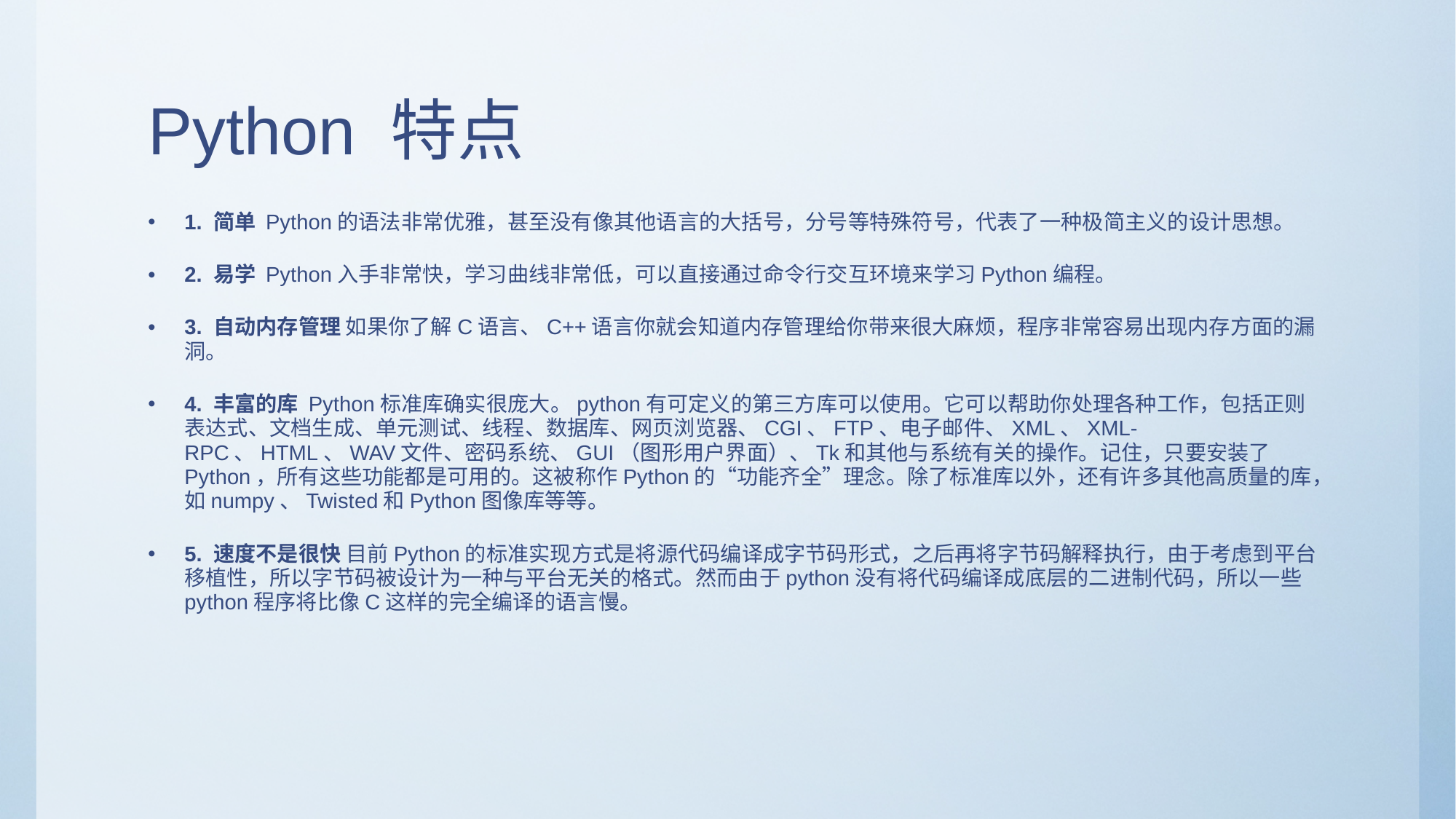

# Python 特点
1. 简单 Python的语法非常优雅，甚至没有像其他语言的大括号，分号等特殊符号，代表了一种极简主义的设计思想。
2. 易学 Python入手非常快，学习曲线非常低，可以直接通过命令行交互环境来学习Python编程。
3. 自动内存管理 如果你了解C语言、C++语言你就会知道内存管理给你带来很大麻烦，程序非常容易出现内存方面的漏洞。
4. 丰富的库 Python标准库确实很庞大。python有可定义的第三方库可以使用。它可以帮助你处理各种工作，包括正则表达式、文档生成、单元测试、线程、数据库、网页浏览器、CGI、FTP、电子邮件、XML、XML-RPC、HTML、WAV文件、密码系统、GUI（图形用户界面）、Tk和其他与系统有关的操作。记住，只要安装了Python，所有这些功能都是可用的。这被称作Python的“功能齐全”理念。除了标准库以外，还有许多其他高质量的库，如numpy、Twisted和Python图像库等等。
5. 速度不是很快 目前Python的标准实现方式是将源代码编译成字节码形式，之后再将字节码解释执行，由于考虑到平台移植性，所以字节码被设计为一种与平台无关的格式。然而由于python没有将代码编译成底层的二进制代码，所以一些python程序将比像C这样的完全编译的语言慢。